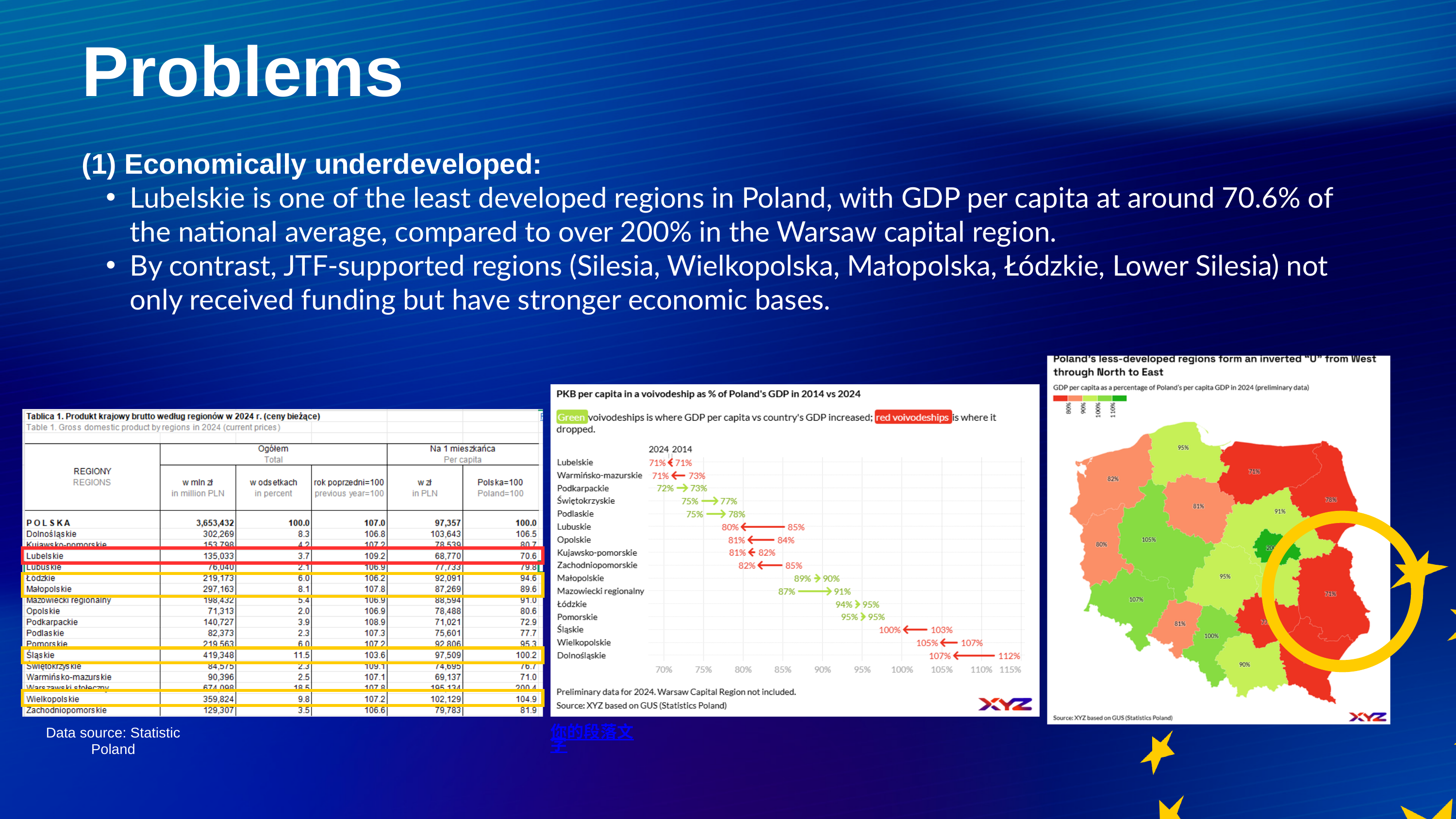

Problems
(1) Economically underdeveloped:
Lubelskie is one of the least developed regions in Poland, with GDP per capita at around 70.6% of the national average, compared to over 200% in the Warsaw capital region.
By contrast, JTF-supported regions (Silesia, Wielkopolska, Małopolska, Łódzkie, Lower Silesia) not only received funding but have stronger economic bases.

Data source: Statistic Poland
你的段落文字